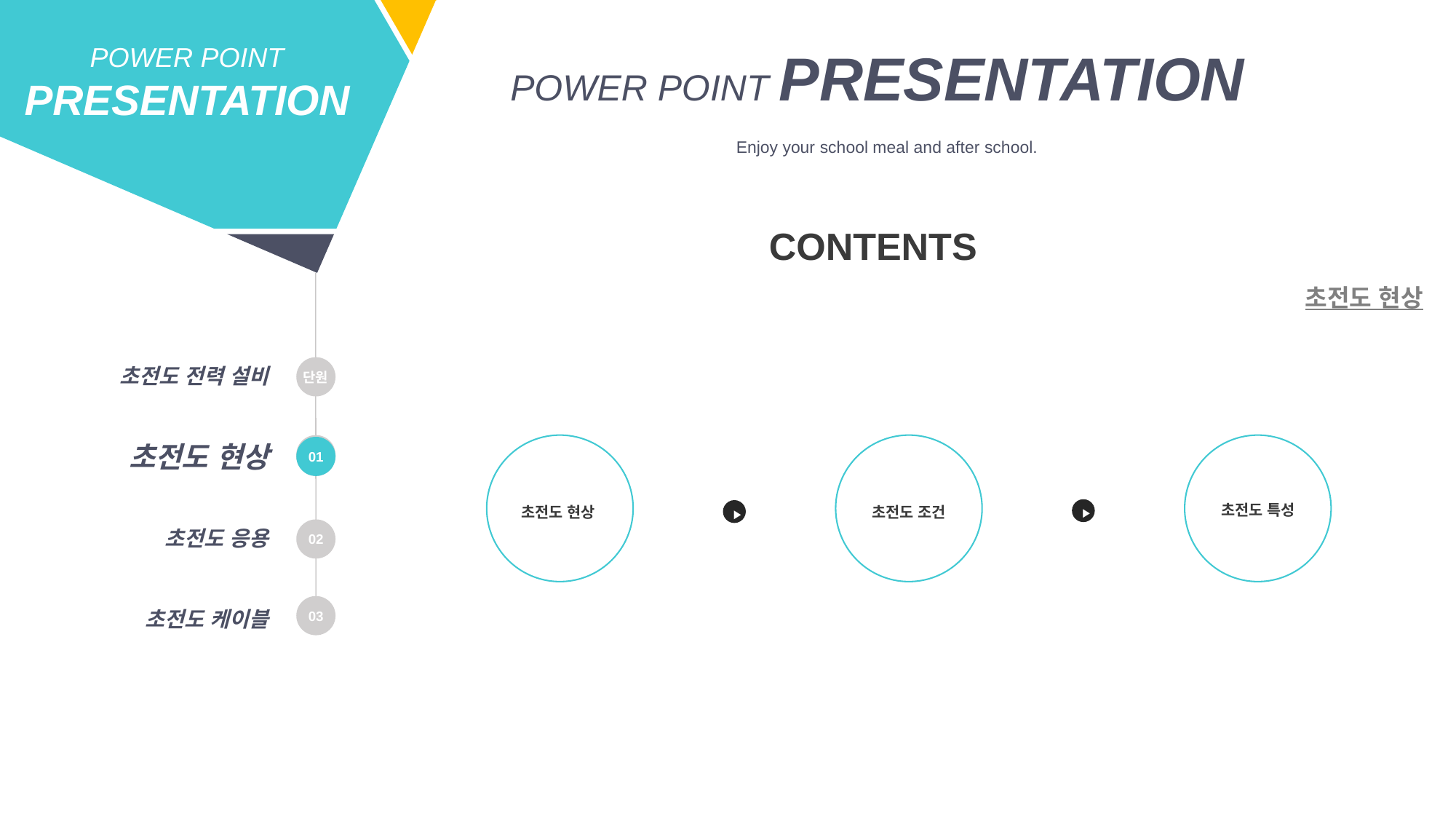

POWER POINT PRESENTATION
POWER POINT PRESENTATION
Enjoy your school meal and after school.
CONTENTS
초전도 현상

초전도 전력 설비
단원
초전도 현상
01

02
01
초전도 특성
초전도 현상
초전도 조건
▶

▶

초전도 응용
02
03
초전도 케이블